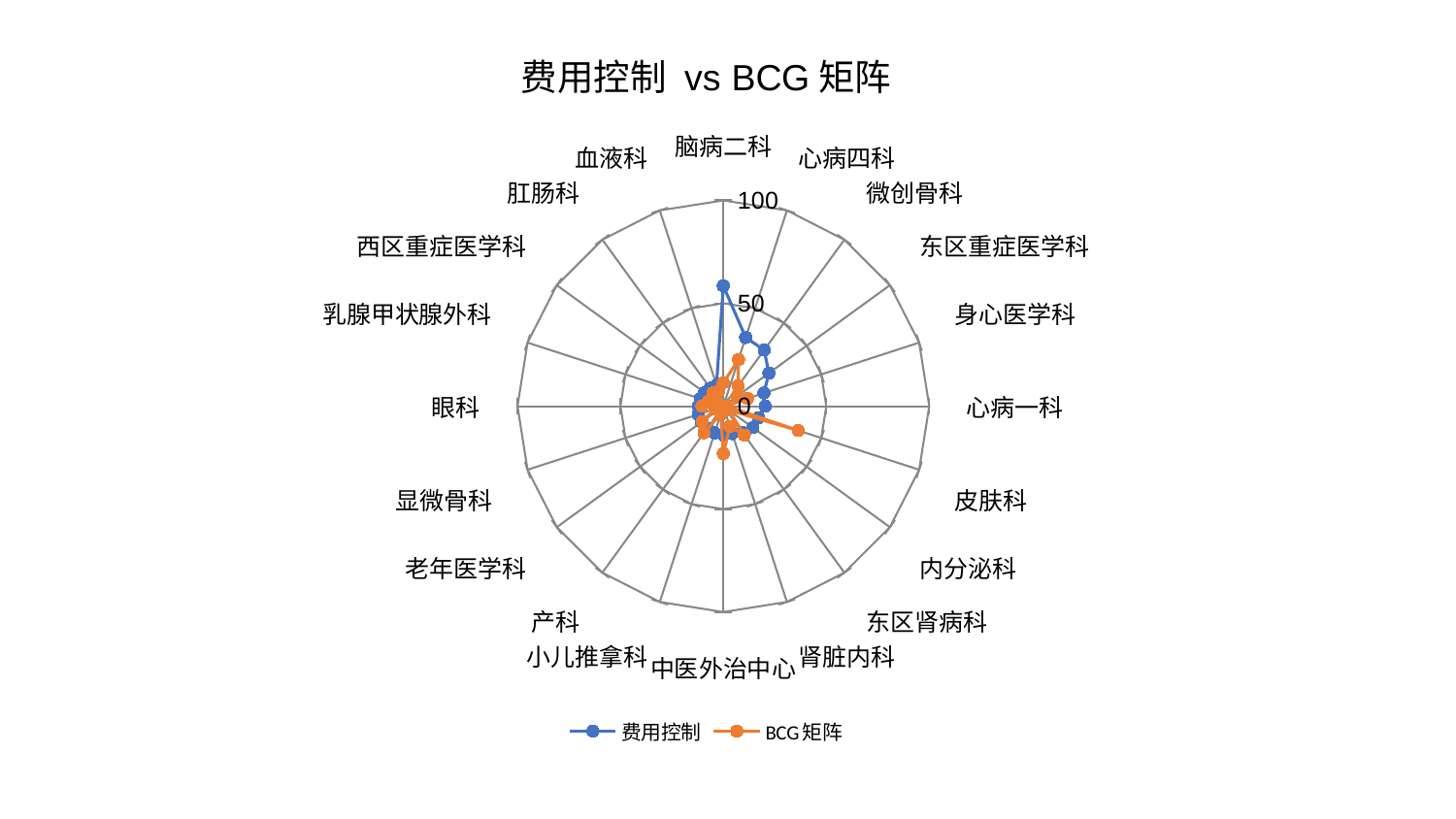

### Chart: 费用控制 vs BCG矩阵

| Category | 费用控制 | BCG矩阵 |
|---|---|---|
| 脑病二科 | 58.4621399390075 | 11.410423775125997 |
| 心病四科 | 35.110712415814724 | 23.799894053051265 |
| 微创骨科 | 33.72675744661079 | 12.158545902525459 |
| 东区重症医学科 | 27.376149655467326 | 8.169484176688814 |
| 身心医学科 | 20.749311909070094 | 12.31827652925058 |
| 心病一科 | 20.299495210261398 | 1.6198872153100827 |
| 皮肤科 | 18.080167552098303 | 38.2013523061798 |
| 内分泌科 | 17.736003988808196 | 3.269185945706933 |
| 东区肾病科 | 15.83393382106001 | 17.31886415456539 |
| 肾脏内科 | 13.989621596892967 | 10.296108889099292 |
| 中医外治中心 | 13.945418131106578 | 23.046771515544297 |
| 小儿推拿科 | 13.648906915428235 | 4.09025850976754 |
| 产科 | 13.394443168604276 | 15.941122256457627 |
| 老年医学科 | 13.142375672599934 | 12.697319051148249 |
| 显微骨科 | 12.867649879522773 | 4.134461656455562 |
| 眼科 | 12.166419004786652 | 10.380991101953313 |
| 乳腺甲状腺外科 | 11.874368663810767 | 7.593309092860805 |
| 西区重症医学科 | 11.213133288046516 | 4.141843305857364 |
| 肛肠科 | 10.808005970824459 | 8.192295562935536 |
| 血液科 | 10.734160158855836 | 7.742554909033779 |
70